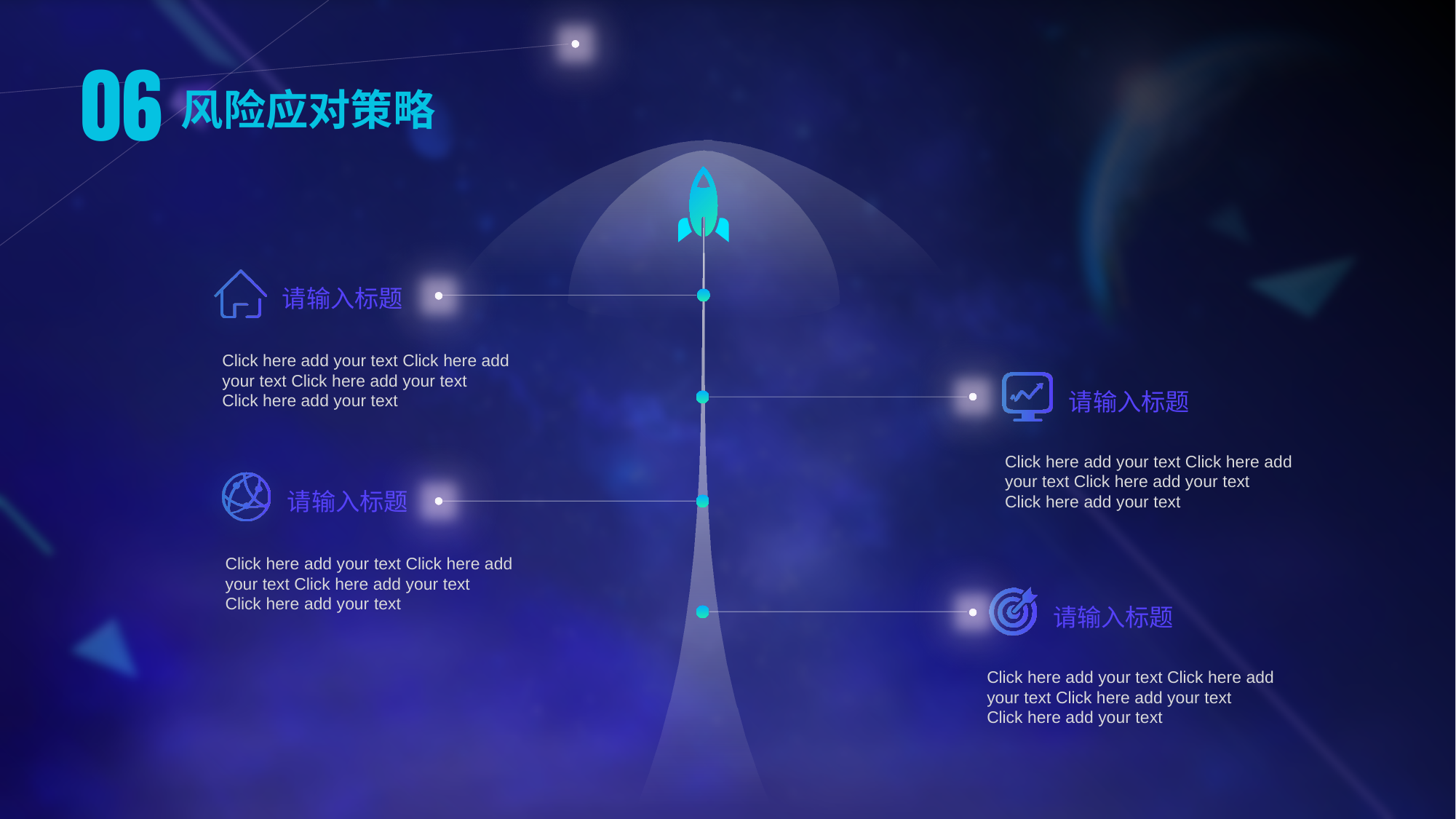

06
风险应对策略

请输入标题

Click here add your text Click here add
your text Click here add your text
Click here add your text

请输入标题

Click here add your text Click here add
your text Click here add your text
Click here add your text

请输入标题

Click here add your text Click here add
your text Click here add your text
Click here add your text

请输入标题

Click here add your text Click here add
your text Click here add your text
Click here add your text